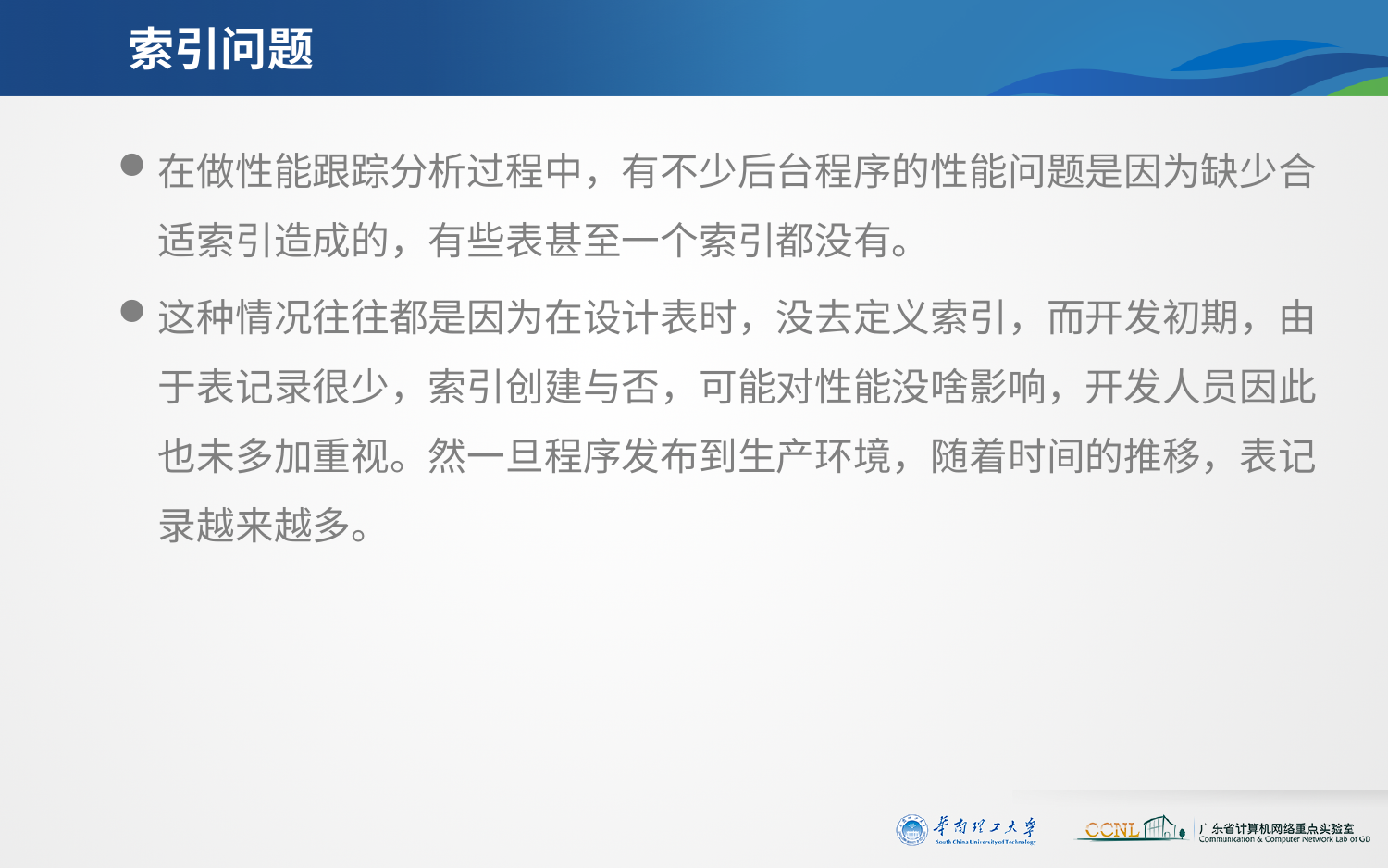

# 索引问题
在做性能跟踪分析过程中，有不少后台程序的性能问题是因为缺少合适索引造成的，有些表甚至一个索引都没有。
这种情况往往都是因为在设计表时，没去定义索引，而开发初期，由于表记录很少，索引创建与否，可能对性能没啥影响，开发人员因此也未多加重视。然一旦程序发布到生产环境，随着时间的推移，表记录越来越多。